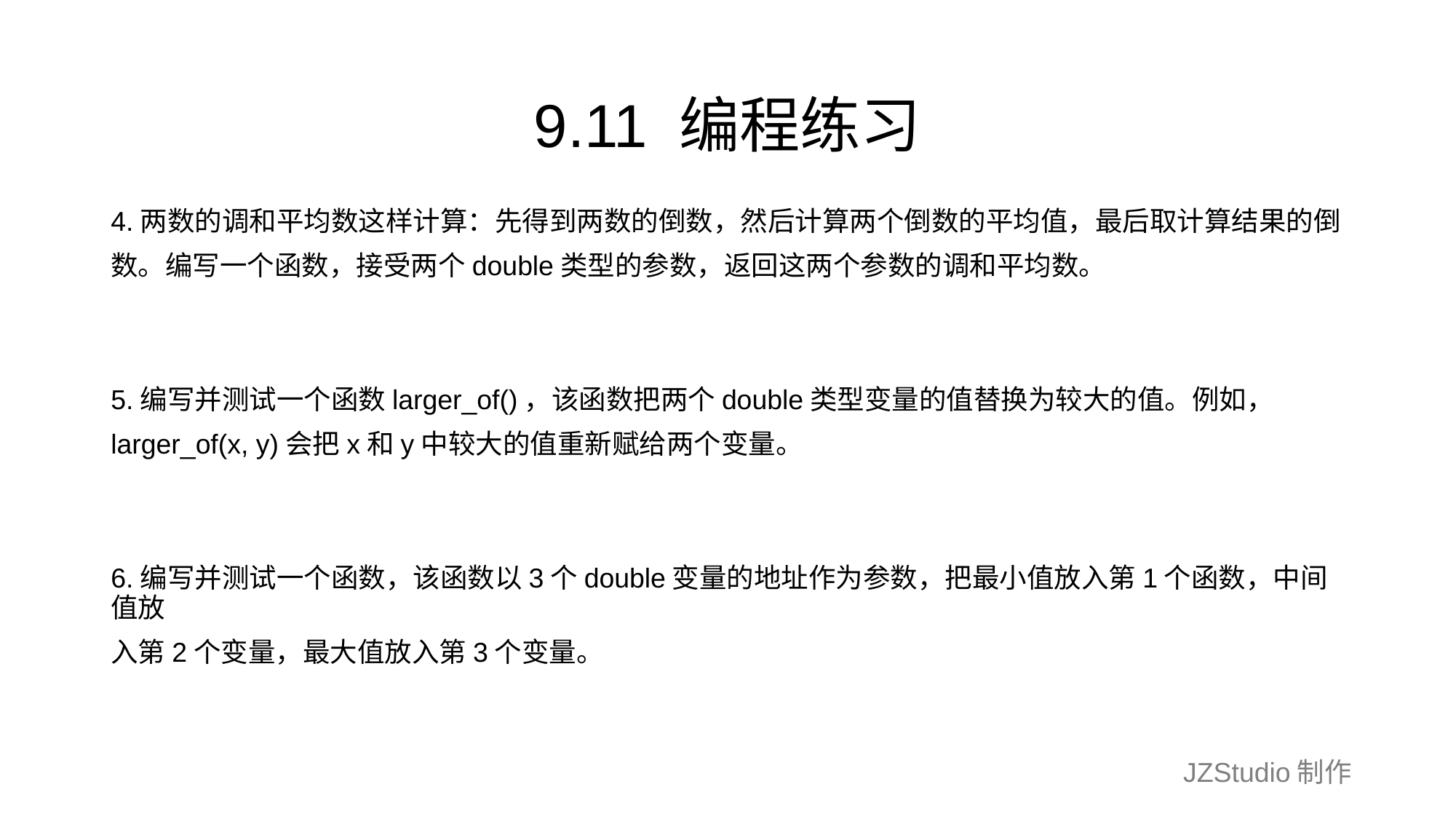

# 9.11 编程练习
4.两数的调和平均数这样计算：先得到两数的倒数，然后计算两个倒数的平均值，最后取计算结果的倒
数。编写一个函数，接受两个double类型的参数，返回这两个参数的调和平均数。

5.编写并测试一个函数larger_of()，该函数把两个double类型变量的值替换为较大的值。例如，
larger_of(x, y)会把x和y中较大的值重新赋给两个变量。

6.编写并测试一个函数，该函数以3个double变量的地址作为参数，把最小值放入第1个函数，中间值放
入第2个变量，最大值放入第3个变量。